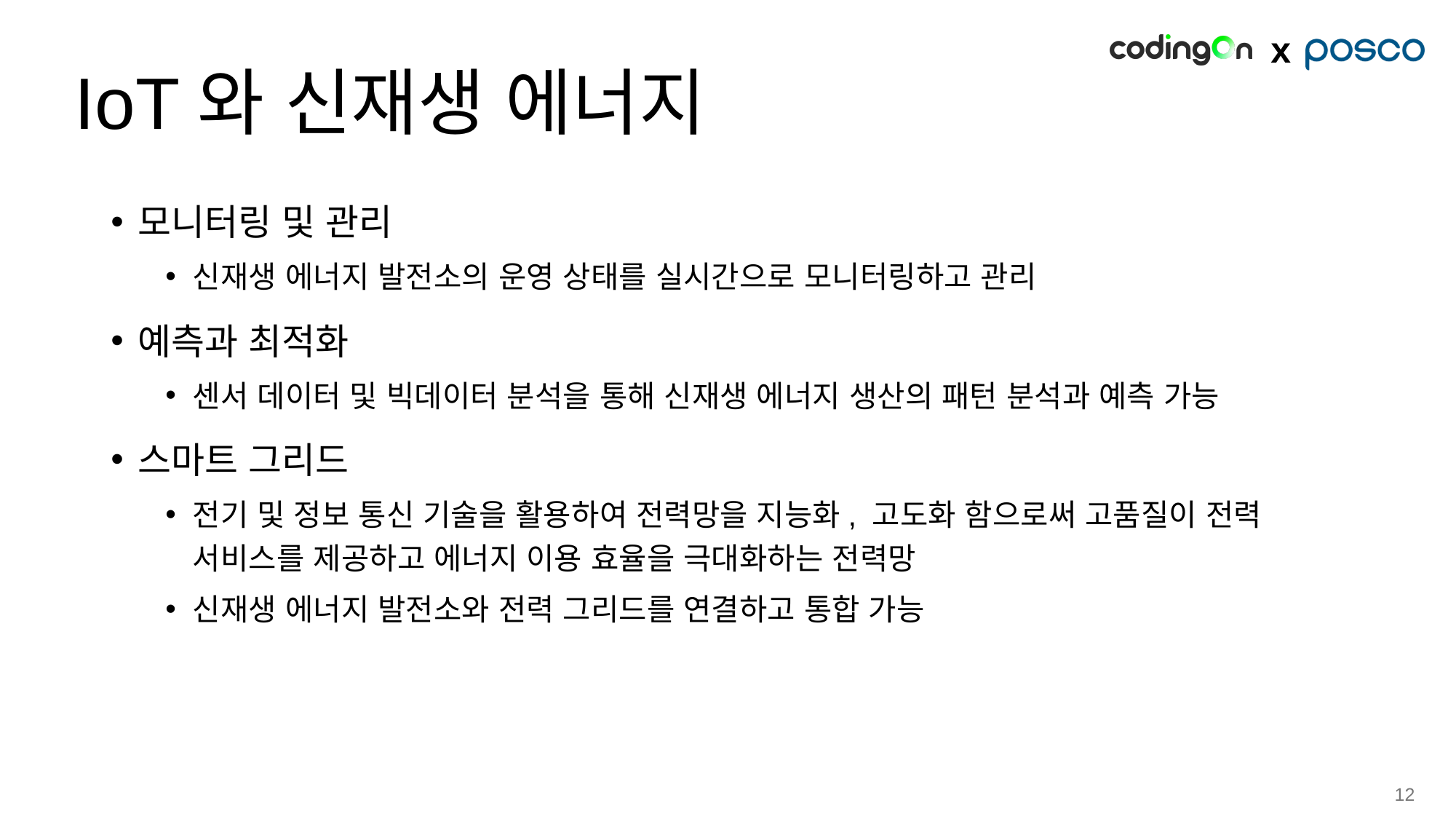

# IoT와 신재생 에너지
모니터링 및 관리
신재생 에너지 발전소의 운영 상태를 실시간으로 모니터링하고 관리
예측과 최적화
센서 데이터 및 빅데이터 분석을 통해 신재생 에너지 생산의 패턴 분석과 예측 가능
스마트 그리드
전기 및 정보 통신 기술을 활용하여 전력망을 지능화, 고도화 함으로써 고품질이 전력 서비스를 제공하고 에너지 이용 효율을 극대화하는 전력망
신재생 에너지 발전소와 전력 그리드를 연결하고 통합 가능
12